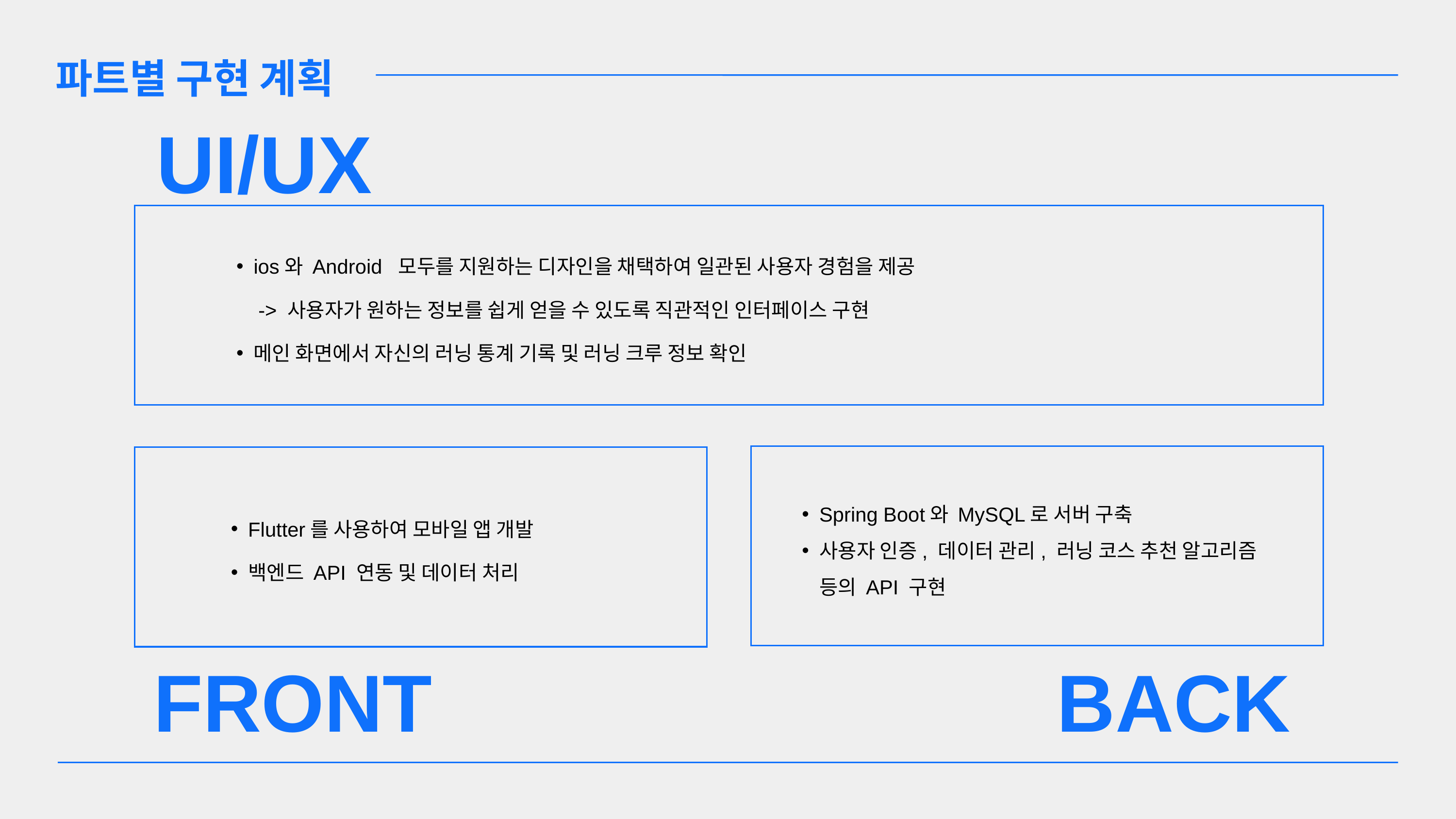

파트별 구현 계획

UI/UX

ios와 Android  모두를 지원하는 디자인을 채택하여 일관된 사용자 경험을 제공
       -> 사용자가 원하는 정보를 쉽게 얻을 수 있도록 직관적인 인터페이스 구현
메인 화면에서 자신의 러닝 통계 기록 및 러닝 크루 정보 확인

Spring Boot와 MySQL로 서버 구축
사용자 인증, 데이터 관리, 러닝 코스 추천 알고리즘      등의 API 구현
Flutter를 사용하여 모바일 앱 개발
백엔드 API 연동 및 데이터 처리
FRONT
BACK